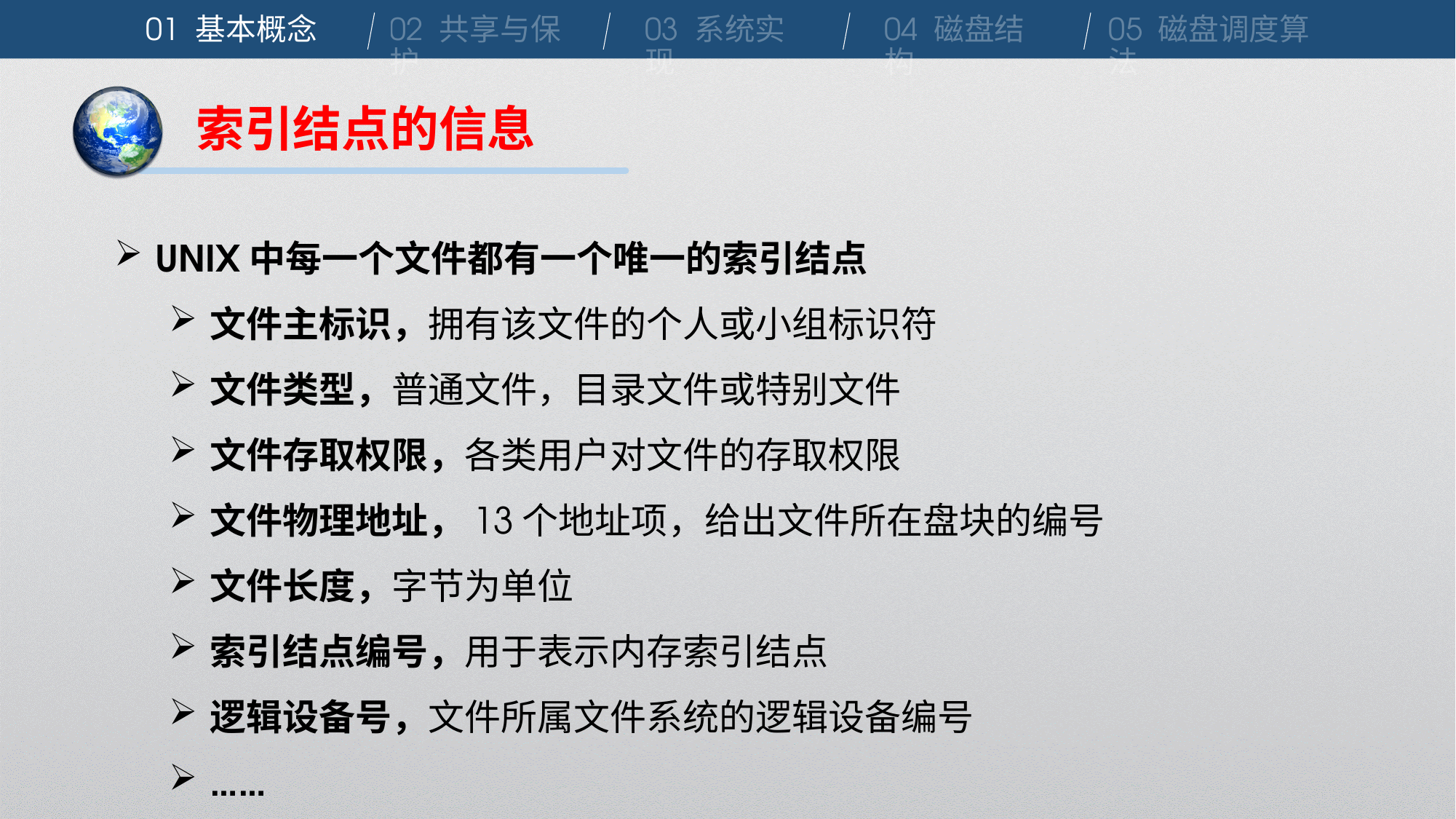

01 基本概念
02 共享与保护
03 系统实现
04 磁盘结构
05 磁盘调度算法
索引结点的信息
UNIX中每一个文件都有一个唯一的索引结点
文件主标识，拥有该文件的个人或小组标识符
文件类型，普通文件，目录文件或特别文件
文件存取权限，各类用户对文件的存取权限
文件物理地址，13个地址项，给出文件所在盘块的编号
文件长度，字节为单位
索引结点编号，用于表示内存索引结点
逻辑设备号，文件所属文件系统的逻辑设备编号
……